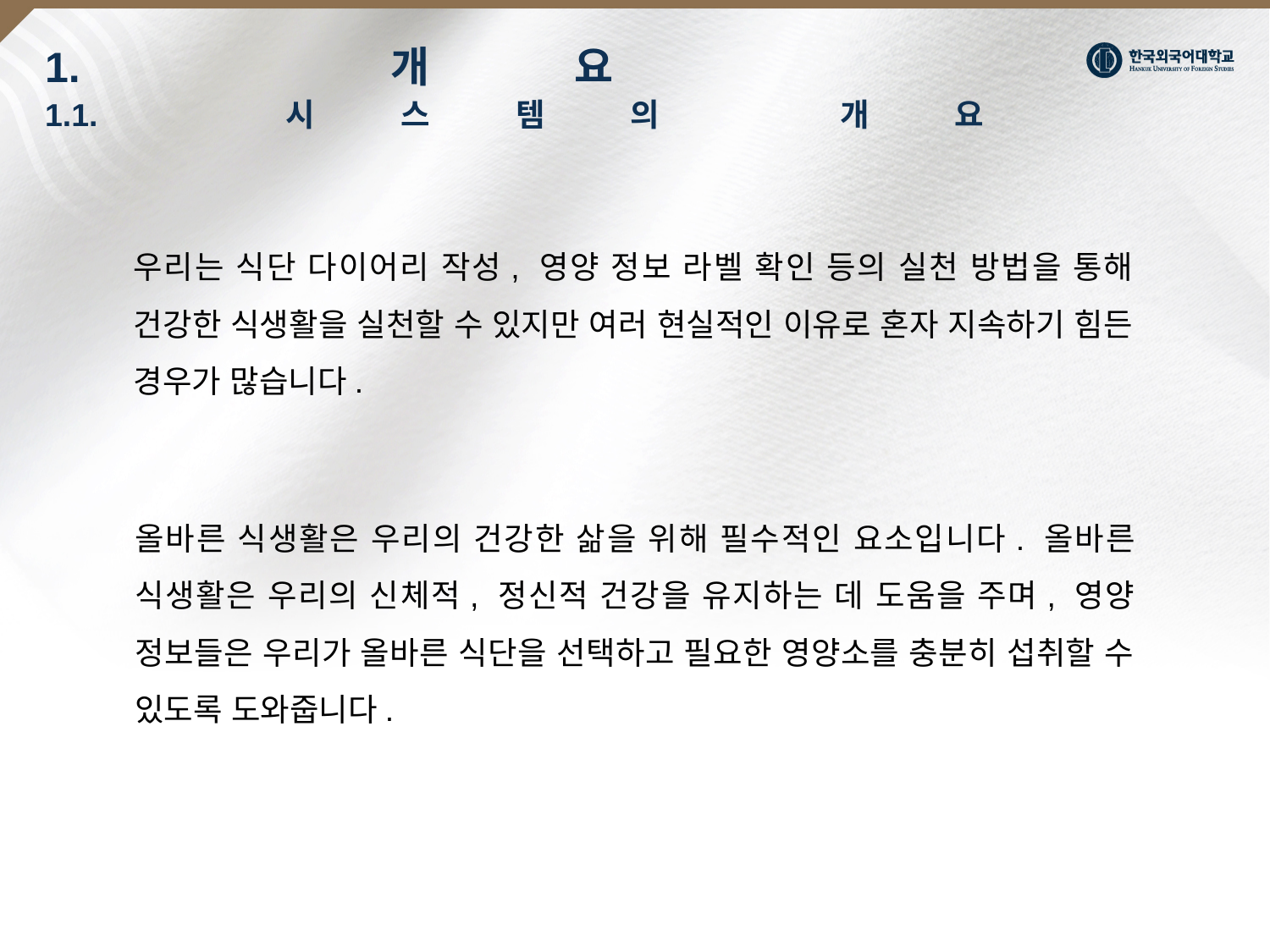

# 1. 개요 1.1. 시스템의 개요
우리는 식단 다이어리 작성, 영양 정보 라벨 확인 등의 실천 방법을 통해 건강한 식생활을 실천할 수 있지만 여러 현실적인 이유로 혼자 지속하기 힘든 경우가 많습니다.
올바른 식생활은 우리의 건강한 삶을 위해 필수적인 요소입니다. 올바른 식생활은 우리의 신체적, 정신적 건강을 유지하는 데 도움을 주며, 영양 정보들은 우리가 올바른 식단을 선택하고 필요한 영양소를 충분히 섭취할 수 있도록 도와줍니다.